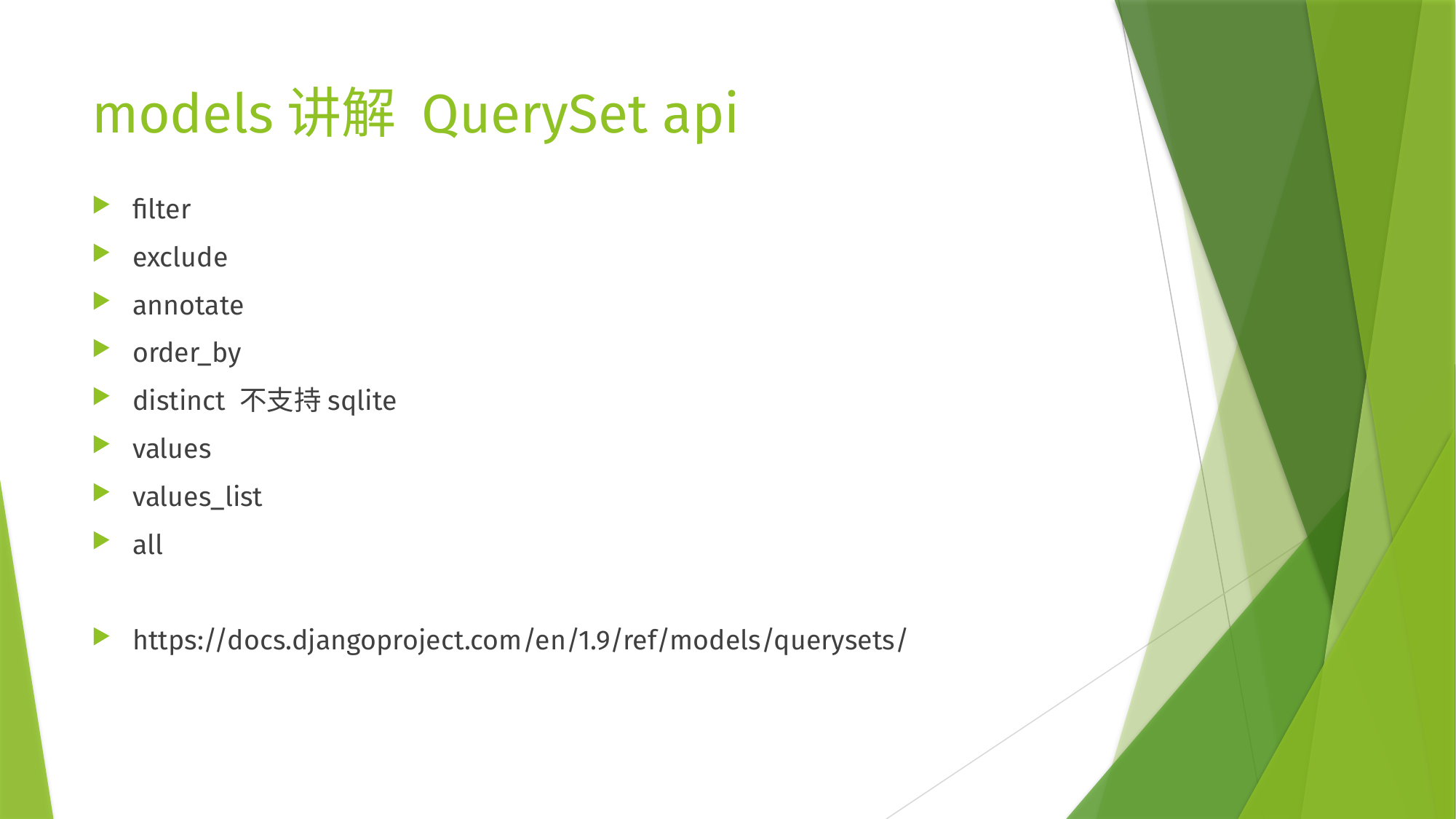

# models讲解 QuerySet api
filter
exclude
annotate
order_by
distinct 不支持sqlite
values
values_list
all

https://docs.djangoproject.com/en/1.9/ref/models/querysets/